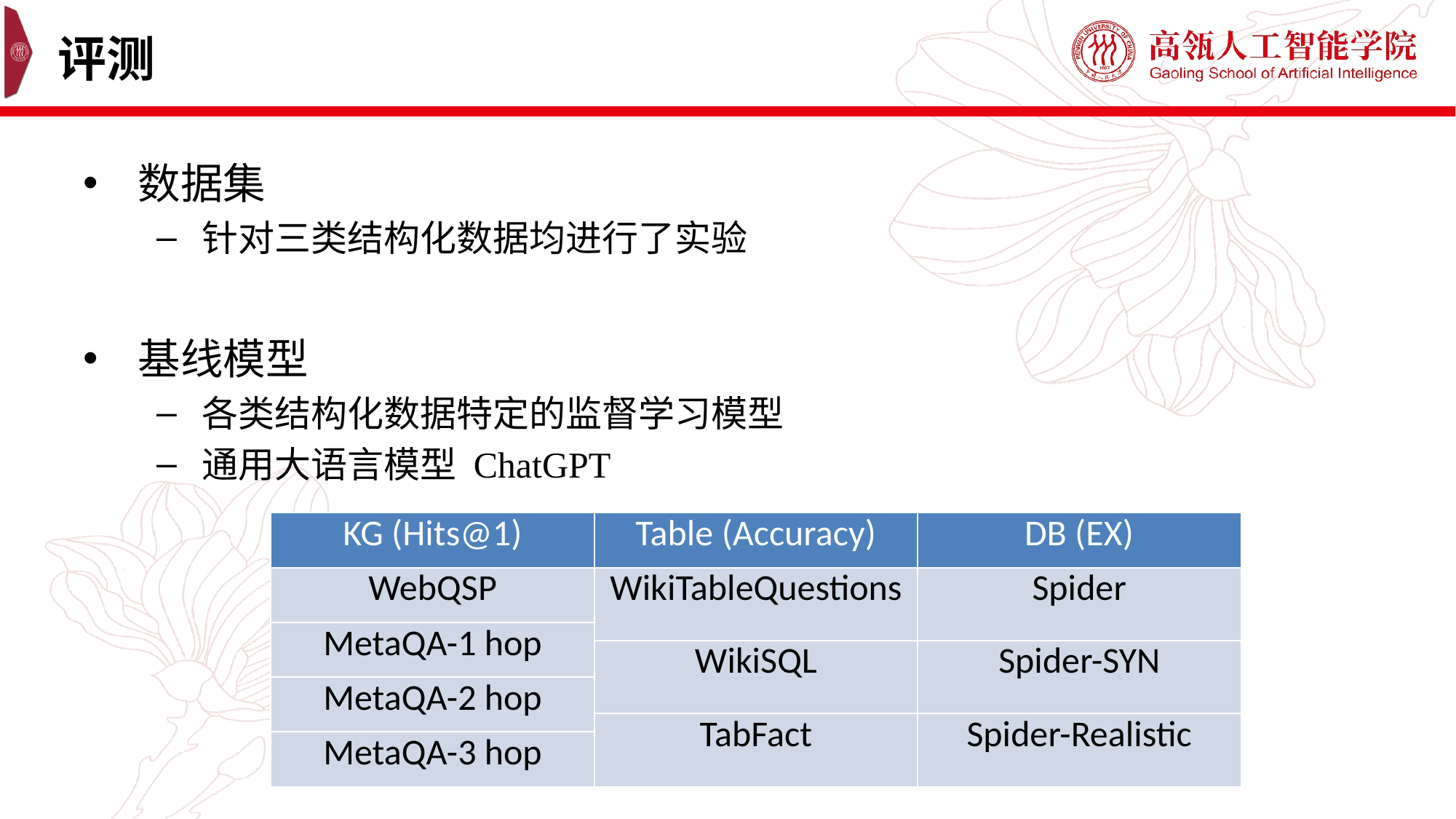

# 评测
数据集
针对三类结构化数据均进行了实验

基线模型
各类结构化数据特定的监督学习模型
通用大语言模型 ChatGPT

| KG (Hits@1) | Table (Accuracy) | DB (EX) |
| --- | --- | --- |
| WebQSP | WikiTableQuestions | Spider |
| MetaQA-1 hop |  |  |
|  | WikiSQL | Spider-SYN |
| MetaQA-2 hop |  |  |
|  | TabFact | Spider-Realistic |
| MetaQA-3 hop |  |  |